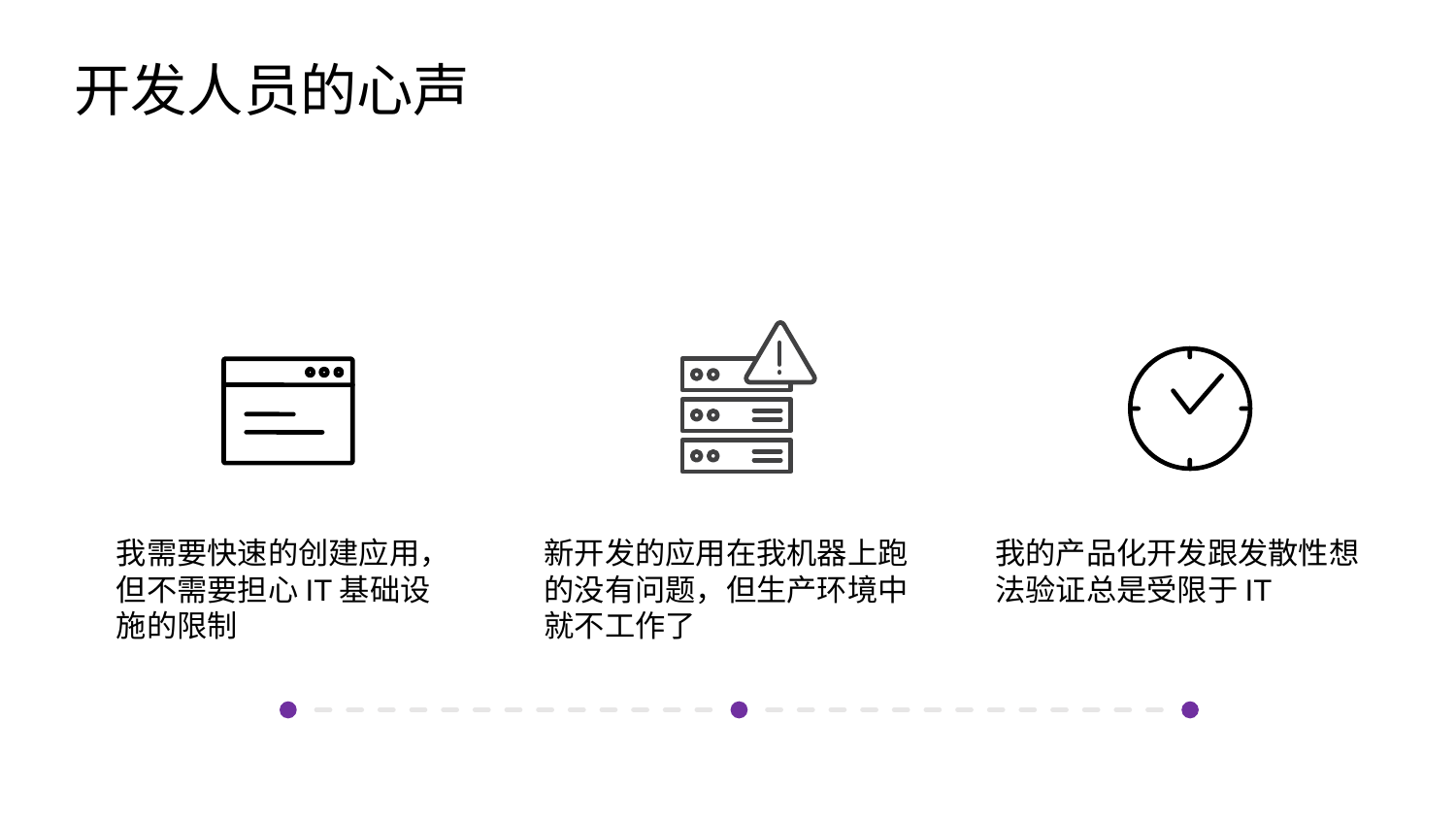

开发人员的心声

我需要快速的创建应用，但不需要担心IT基础设施的限制
新开发的应用在我机器上跑的没有问题，但生产环境中就不工作了
我的产品化开发跟发散性想法验证总是受限于IT